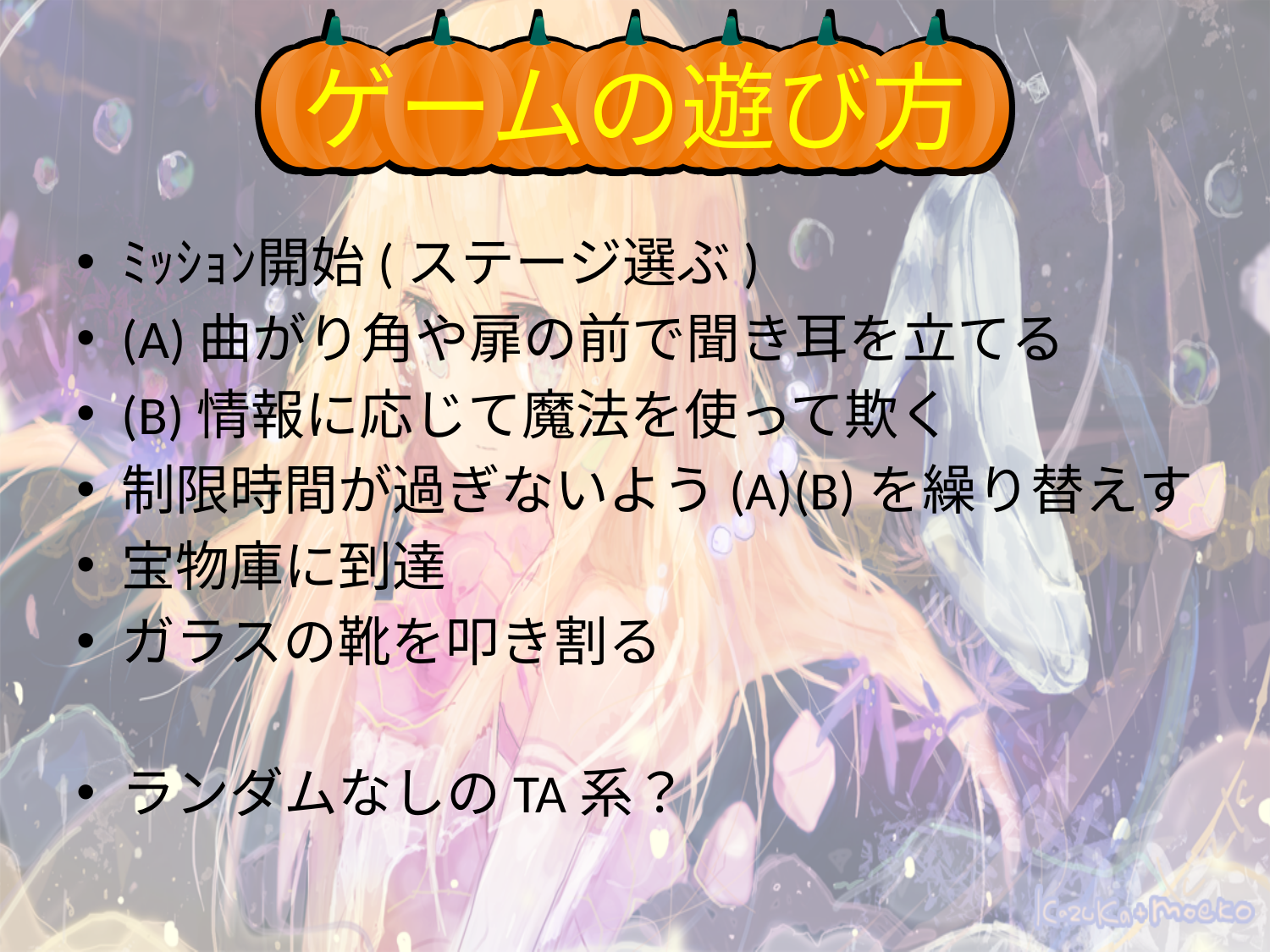

ゲームの遊び方

ﾐｯｼｮﾝ開始(ステージ選ぶ)
(A)曲がり角や扉の前で聞き耳を立てる
(B)情報に応じて魔法を使って欺く
制限時間が過ぎないよう(A)(B)を繰り替えす
宝物庫に到達
ガラスの靴を叩き割る

ランダムなしのTA系？